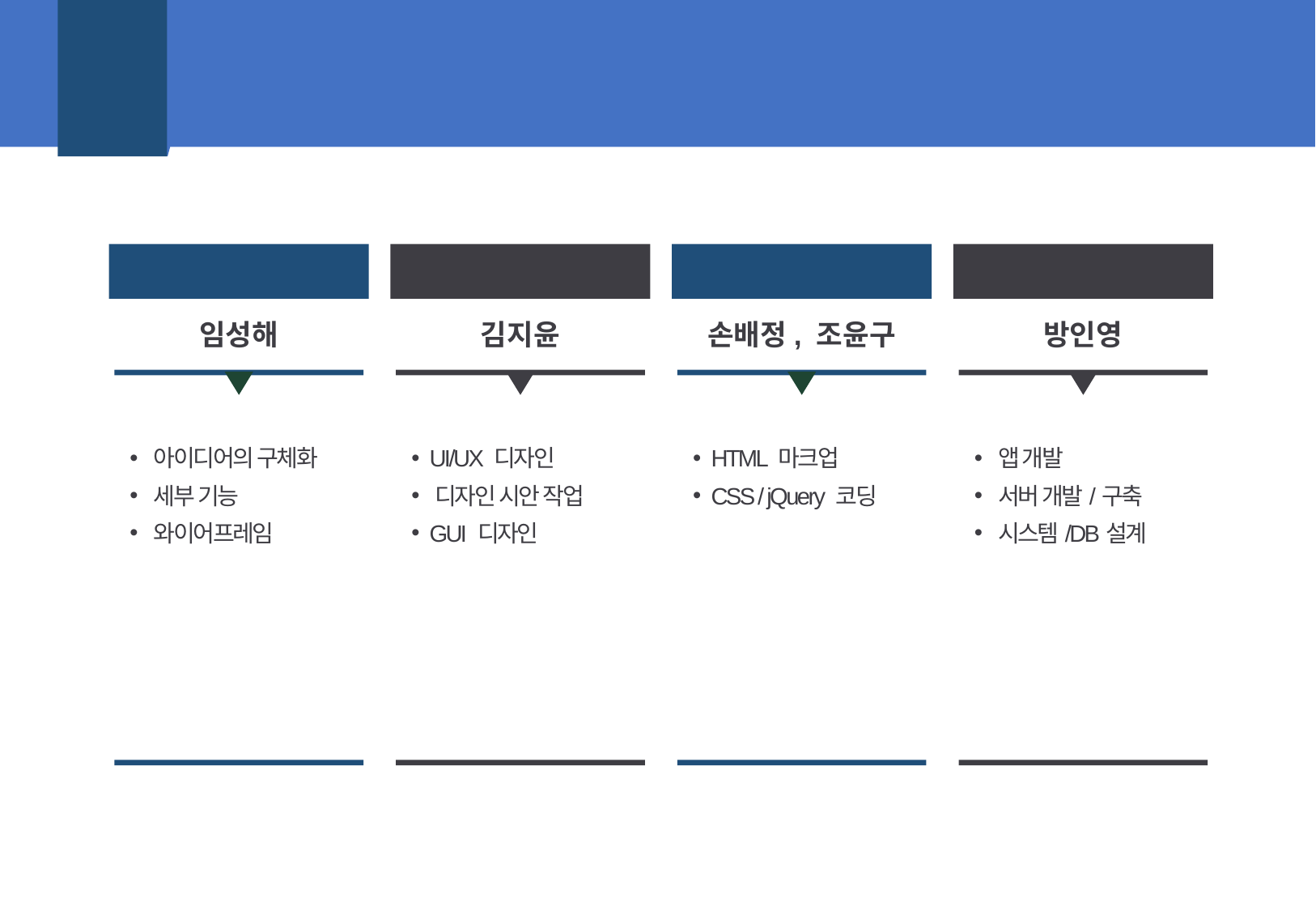

1
앱 개발 기획
인력 계획 및 업무
기 획
웹디자이너
웹퍼블리셔
개발자

임성해
김지윤
손배정, 조윤구
방인영

 아이디어의 구체화
 세부 기능
 와이어프레임

 UI/UX 디자인
 디자인 시안 작업
 GUI 디자인

 HTML 마크업
 CSS / jQuery 코딩

 앱 개발
 서버 개발/구축
 시스템/DB설계